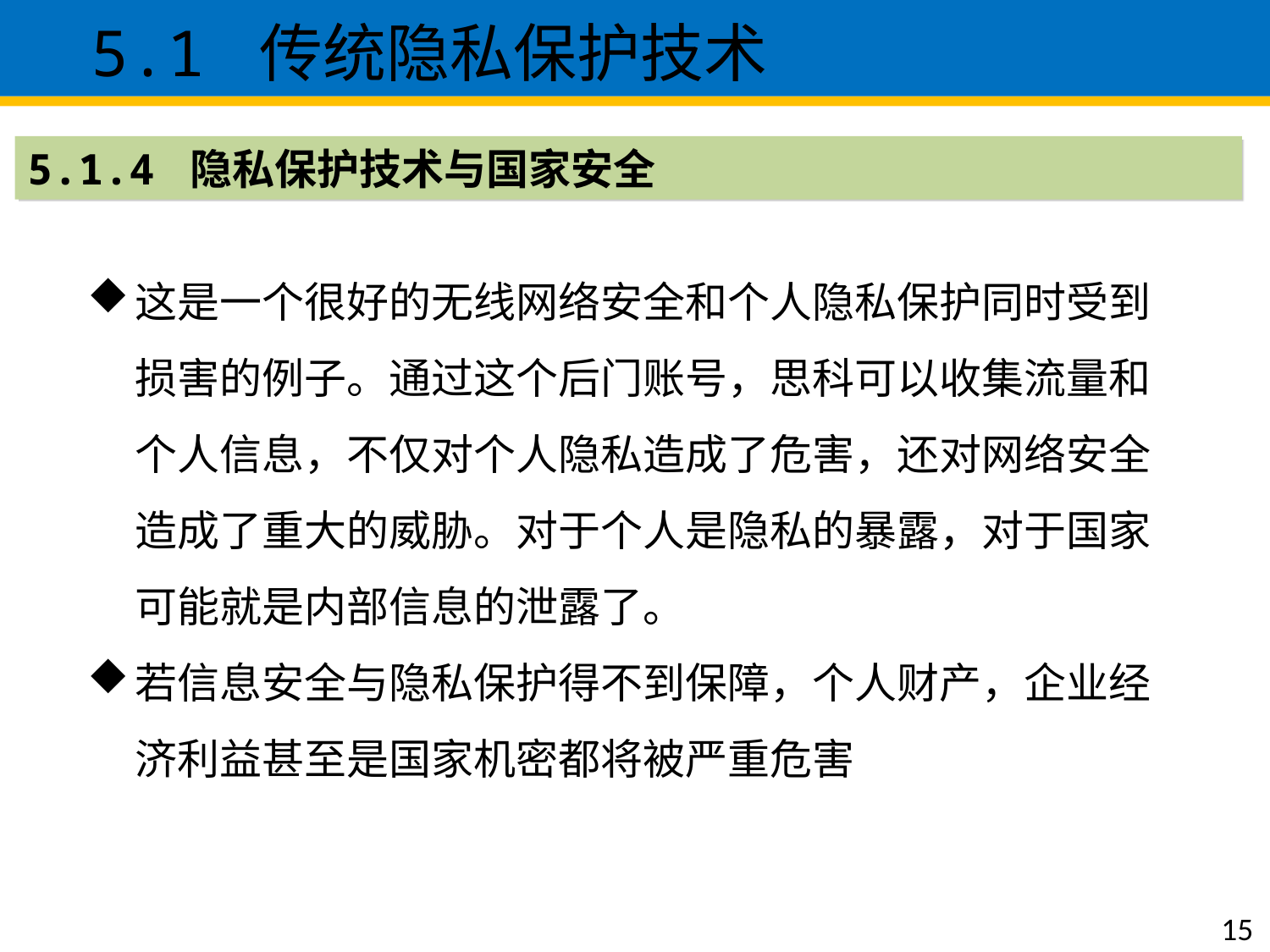

5.1 传统隐私保护技术
5.1.4 隐私保护技术与国家安全
这是一个很好的无线网络安全和个人隐私保护同时受到损害的例子。通过这个后门账号，思科可以收集流量和个人信息，不仅对个人隐私造成了危害，还对网络安全造成了重大的威胁。对于个人是隐私的暴露，对于国家可能就是内部信息的泄露了。
若信息安全与隐私保护得不到保障，个人财产，企业经济利益甚至是国家机密都将被严重危害
15